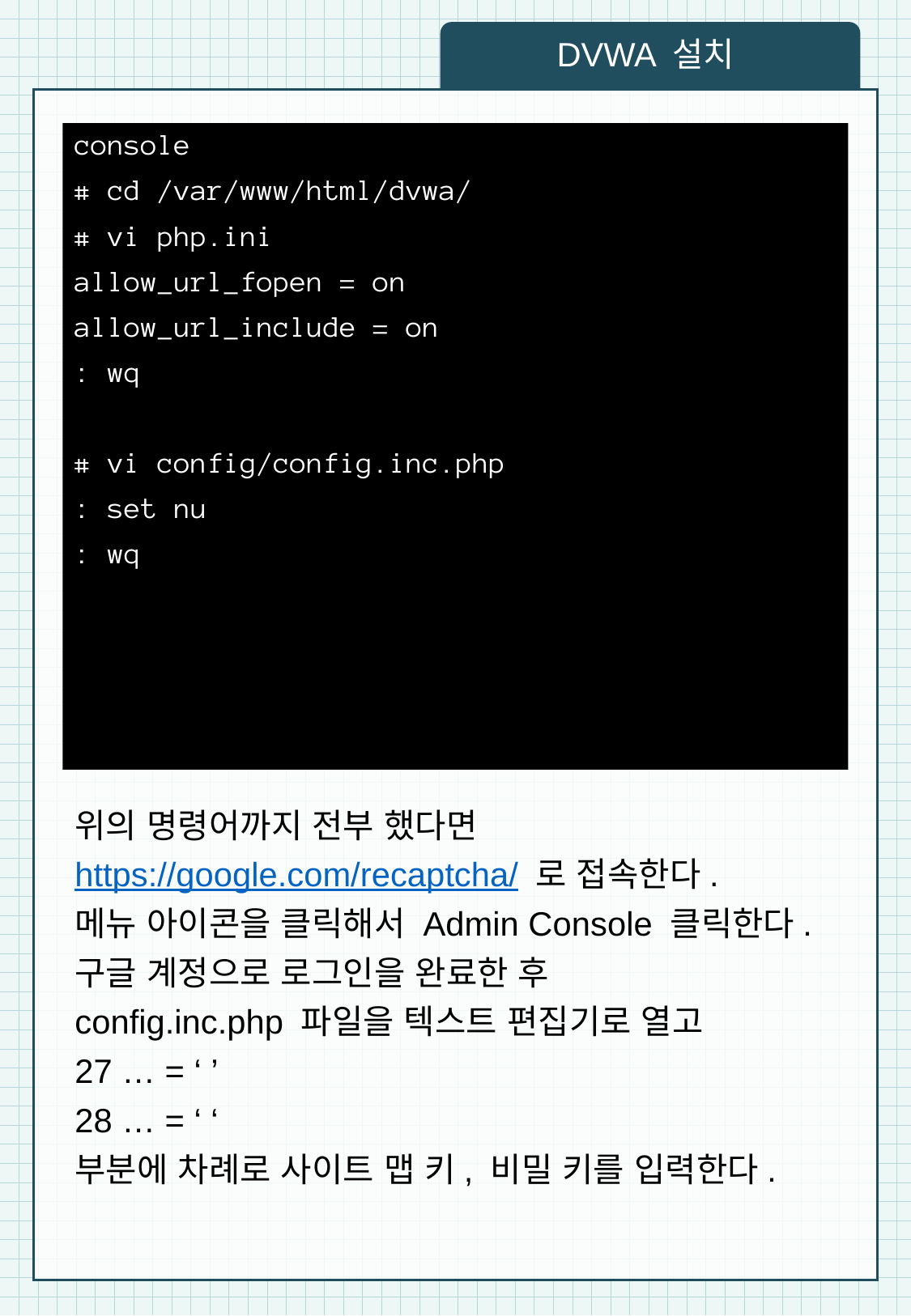

DVWA 설치

console
# cd /var/www/html/dvwa/
# vi php.ini
allow_url_fopen = on
allow_url_include = on
: wq

# vi config/config.inc.php
: set nu
: wq
위의 명령어까지 전부 했다면
https://google.com/recaptcha/ 로 접속한다.
메뉴 아이콘을 클릭해서 Admin Console 클릭한다.
구글 계정으로 로그인을 완료한 후
config.inc.php 파일을 텍스트 편집기로 열고
27 … = ‘ ’
28 … = ‘ ‘
부분에 차례로 사이트 맵 키, 비밀 키를 입력한다.